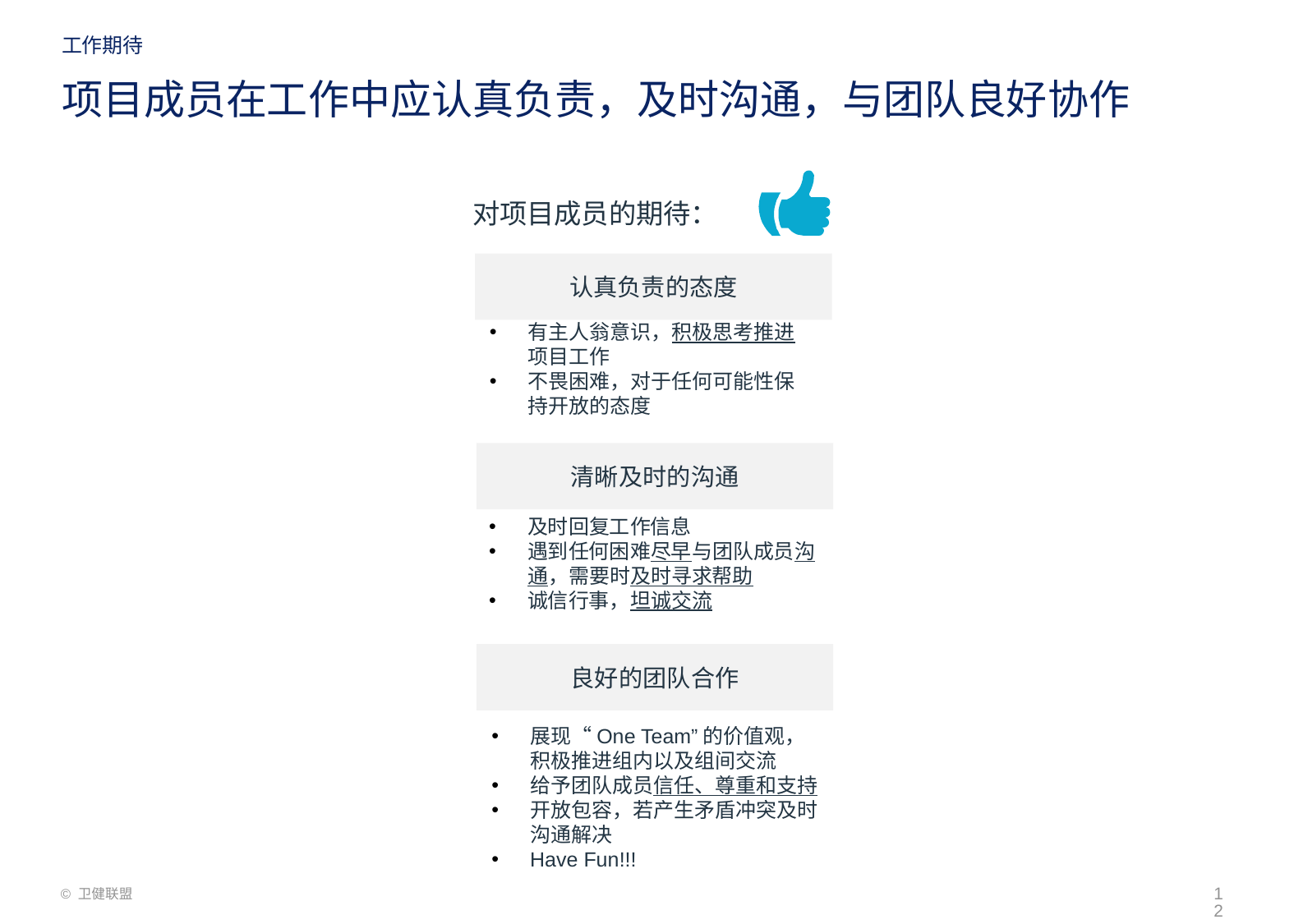

工作期待
# 项目成员在工作中应认真负责，及时沟通，与团队良好协作

对项目成员的期待：

认真负责的态度
有主人翁意识，积极思考推进项目工作
不畏困难，对于任何可能性保持开放的态度

清晰及时的沟通
及时回复工作信息
遇到任何困难尽早与团队成员沟通，需要时及时寻求帮助
诚信行事，坦诚交流

良好的团队合作
展现“One Team”的价值观，积极推进组内以及组间交流
给予团队成员信任、尊重和支持
开放包容，若产生矛盾冲突及时沟通解决
Have Fun!!!
12